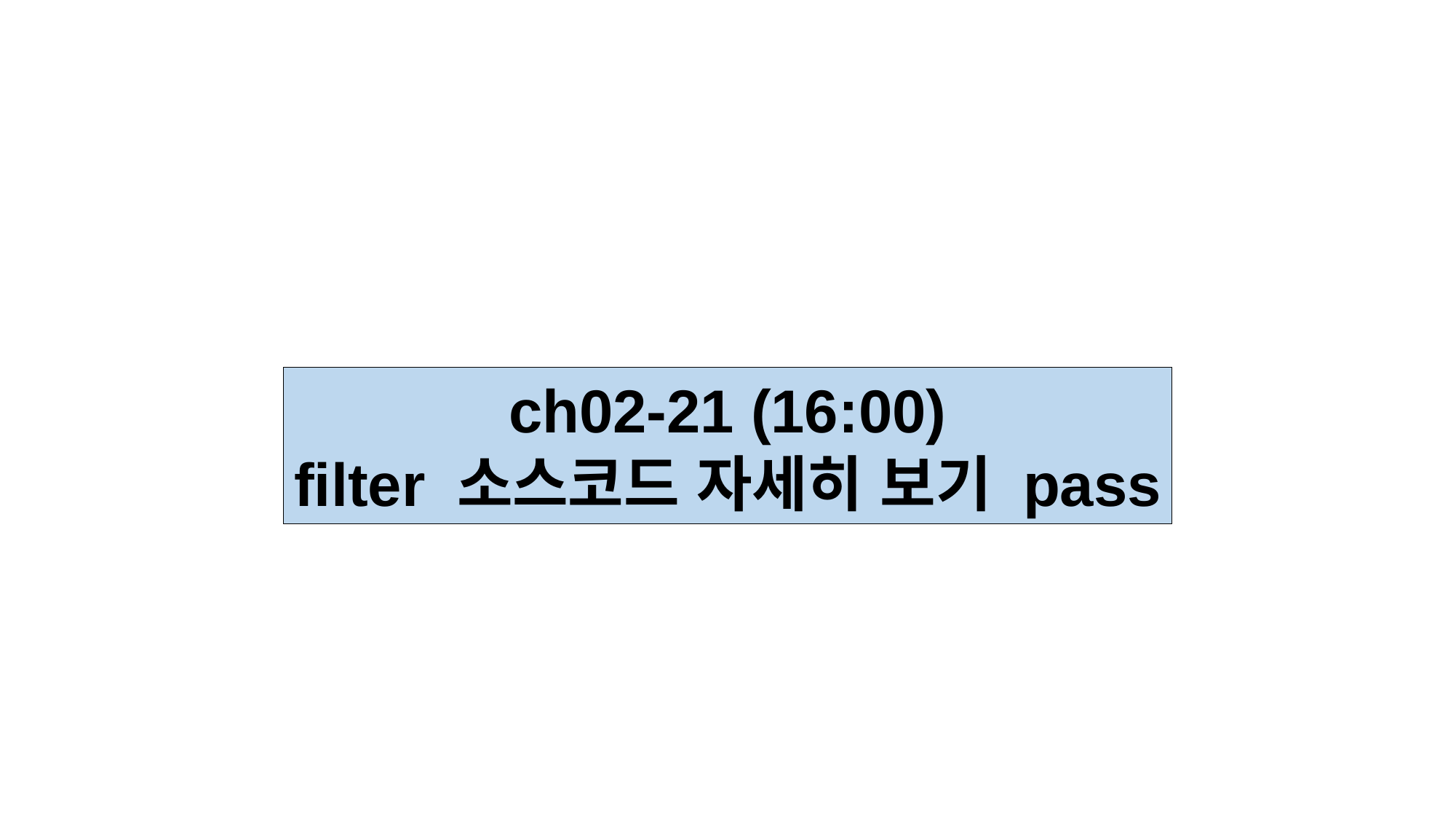

ch02-21 (16:00)
filter 소스코드 자세히 보기 pass